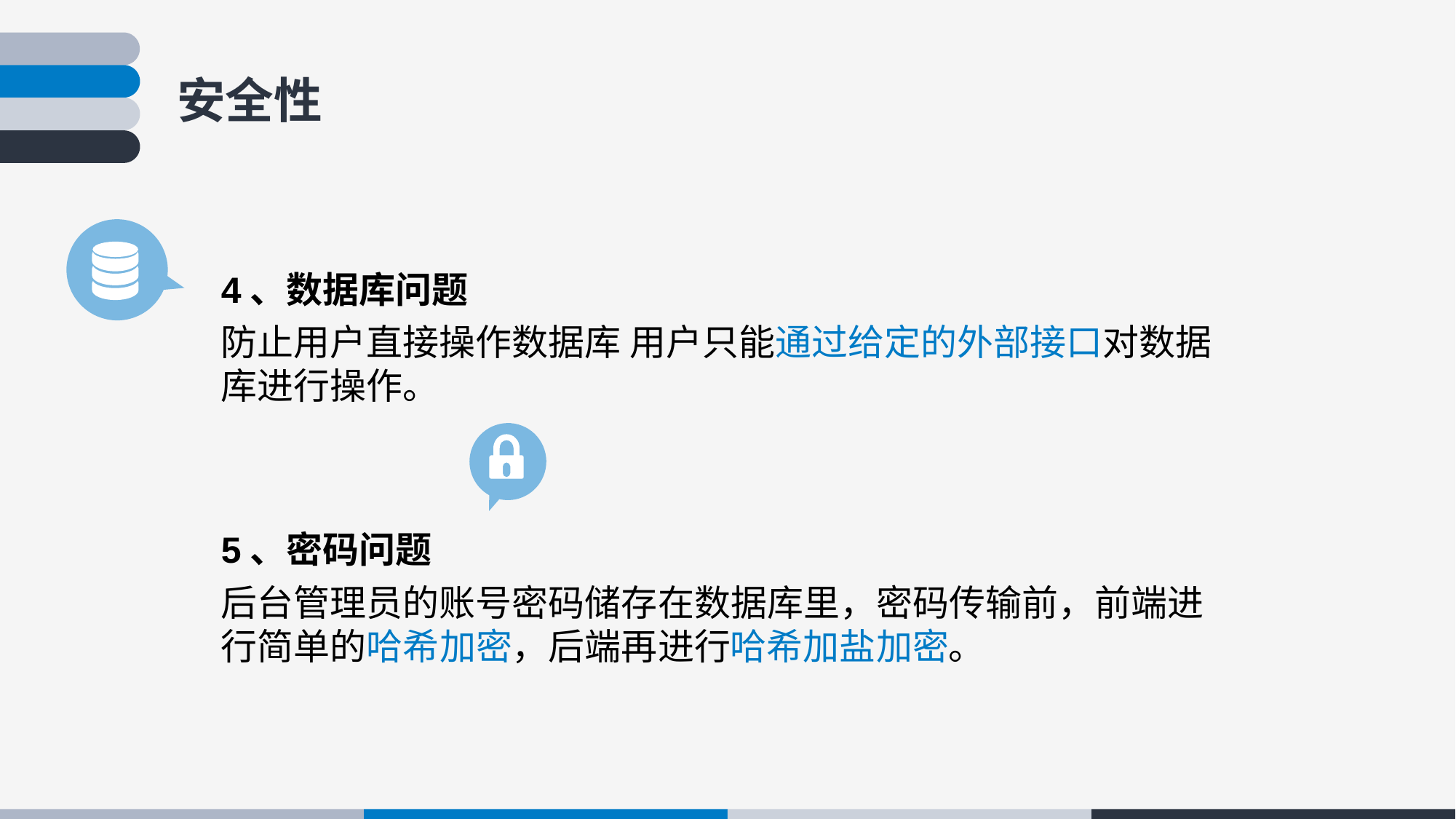

安全性

4、数据库问题

防止用户直接操作数据库 用户只能通过给定的外部接口对数据库进行操作。

5、密码问题

后台管理员的账号密码储存在数据库里，密码传输前，前端进行简单的哈希加密，后端再进行哈希加盐加密。